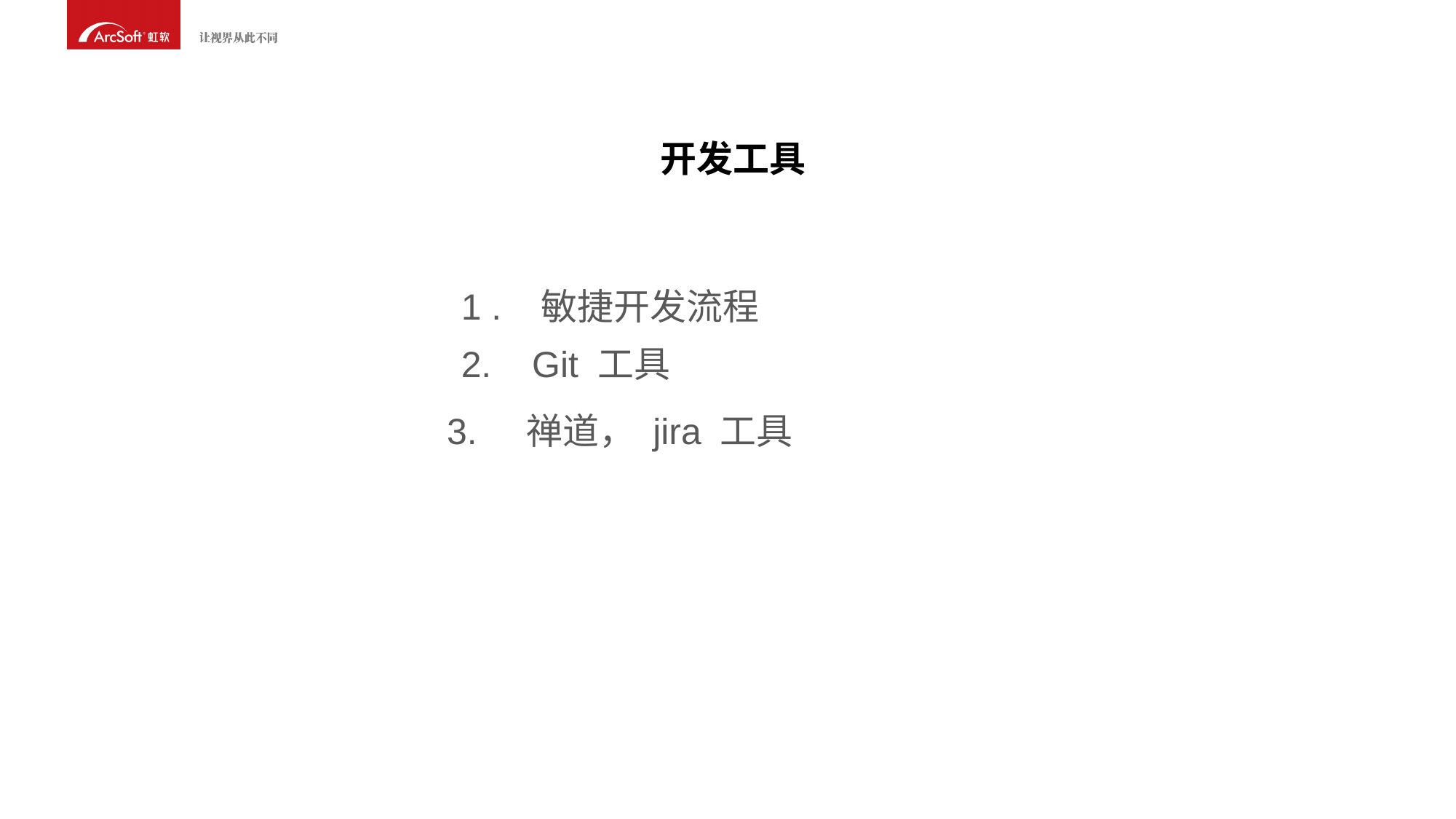

开发工具
1 .   敏捷开发流程

2.    Git 工具
3.    禅道， jira 工具